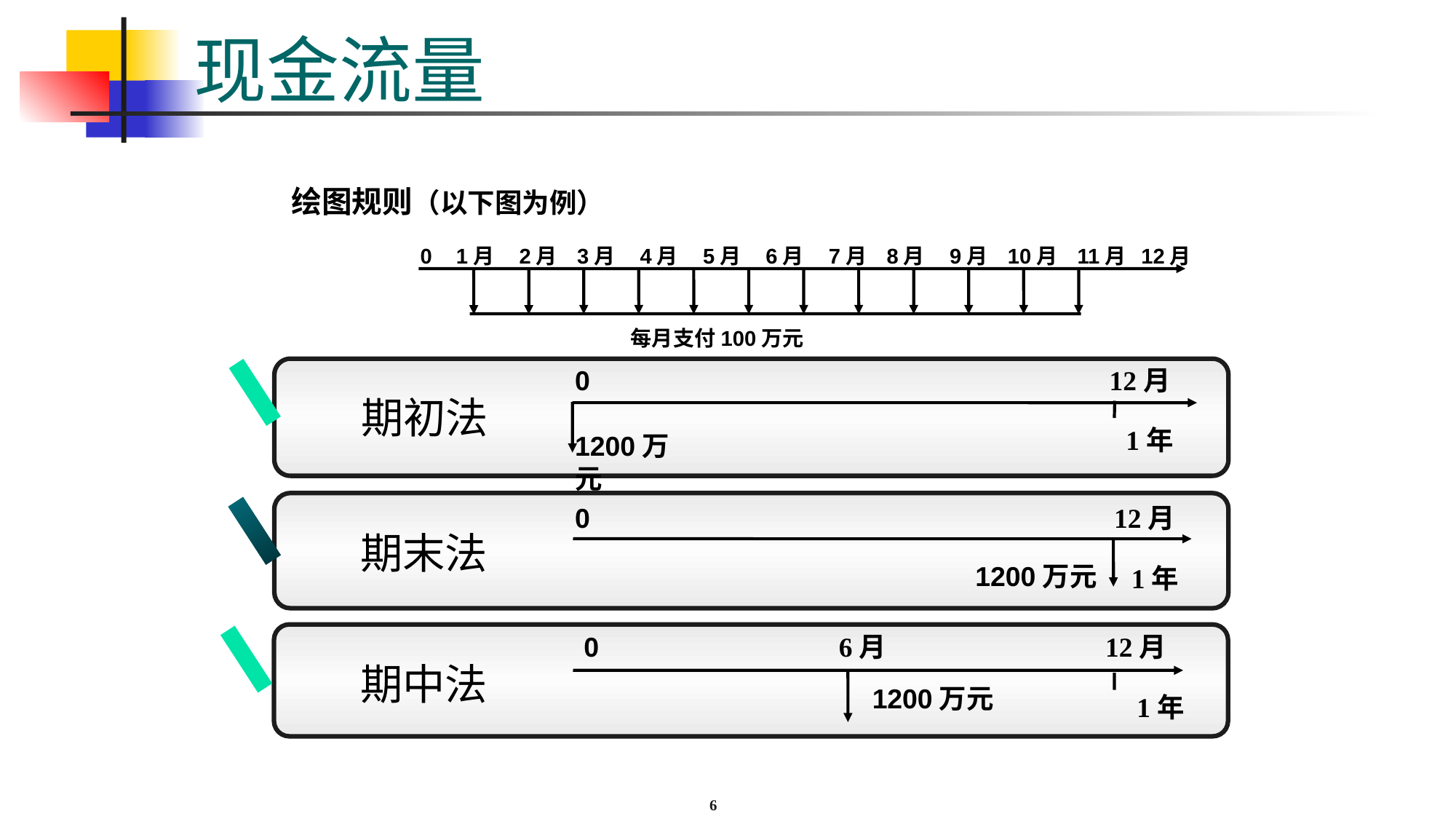

# 现金流量
绘图规则（以下图为例）
0    1月    2月   3月    4月    5月    6月    7月   8月    9月   10月   11月  12月

每月支付100万元
0

1200万元
12月

1年

期初法

期末法
0

1200万元
1年
12月

  期中法
0
6月
12月

1200万元
1年
6